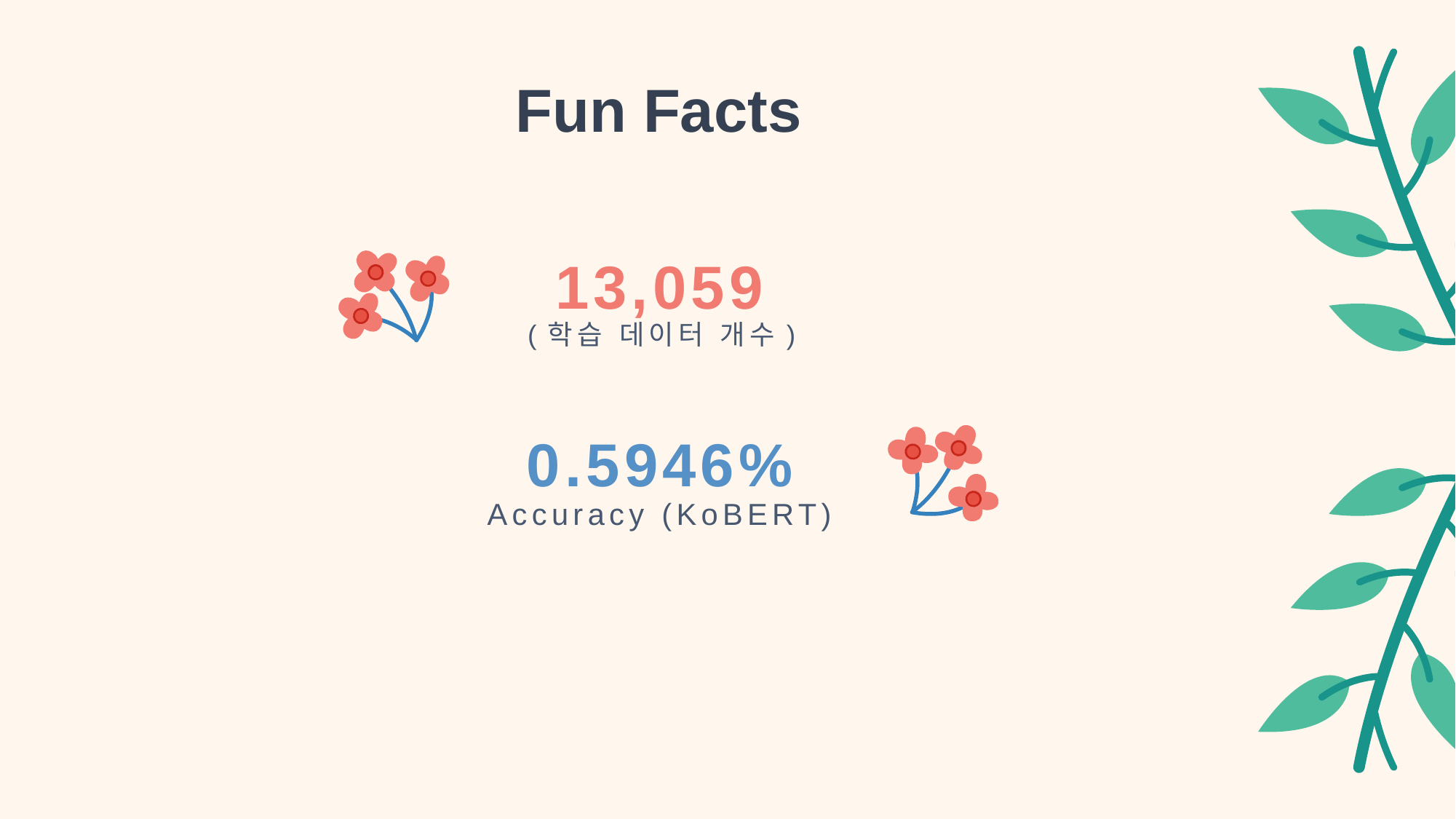

Fun Facts
13,059

(학습 데이터 개수)

0.5946%
Accuracy (KoBERT)